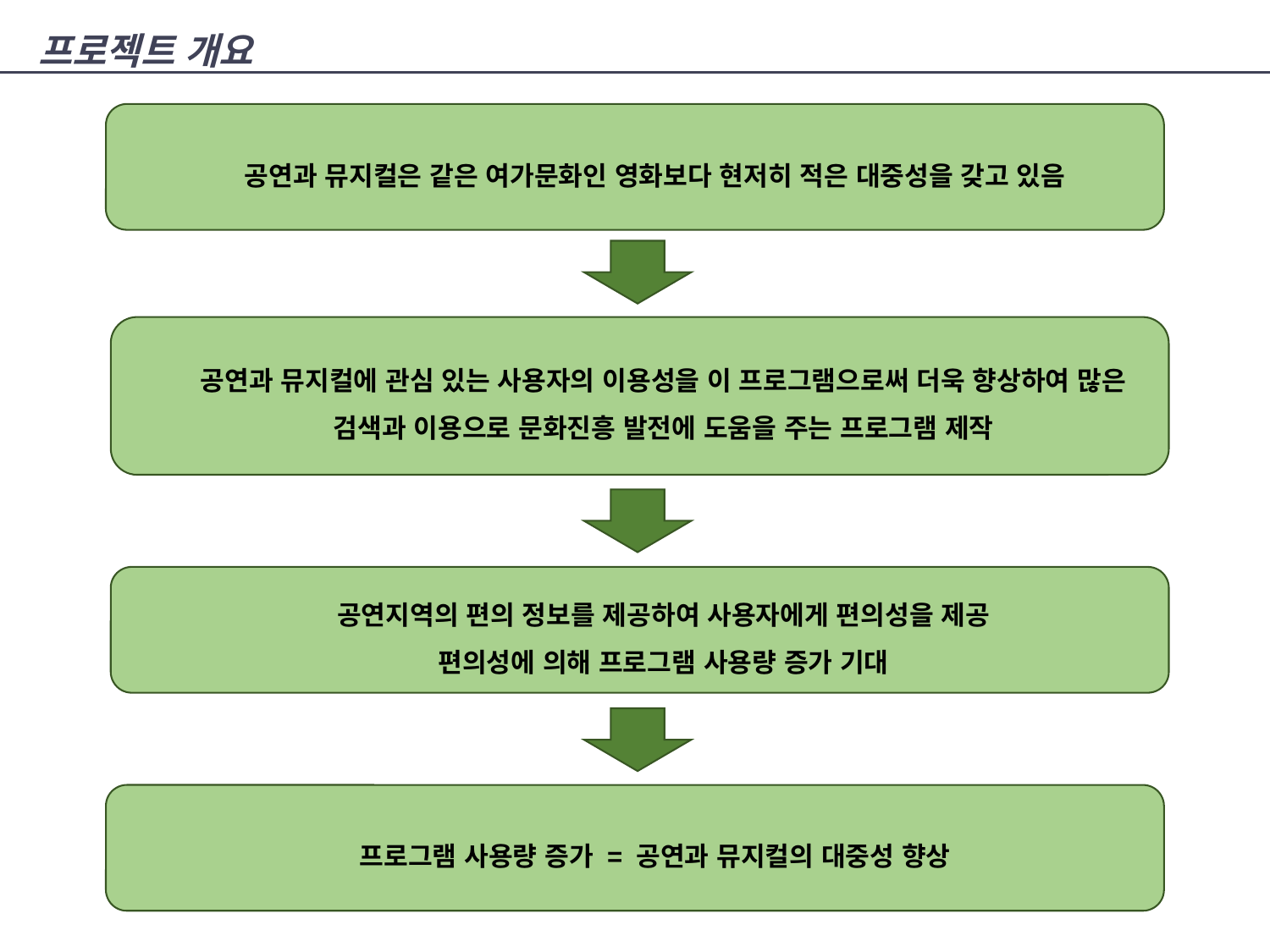

프로젝트 개요
공연과 뮤지컬은 같은 여가문화인 영화보다 현저히 적은 대중성을 갖고 있음

공연과 뮤지컬에 관심 있는 사용자의 이용성을 이 프로그램으로써 더욱 향상하여 많은 검색과 이용으로 문화진흥 발전에 도움을 주는 프로그램 제작

공연지역의 편의 정보를 제공하여 사용자에게 편의성을 제공
편의성에 의해 프로그램 사용량 증가 기대

프로그램 사용량 증가 = 공연과 뮤지컬의 대중성 향상